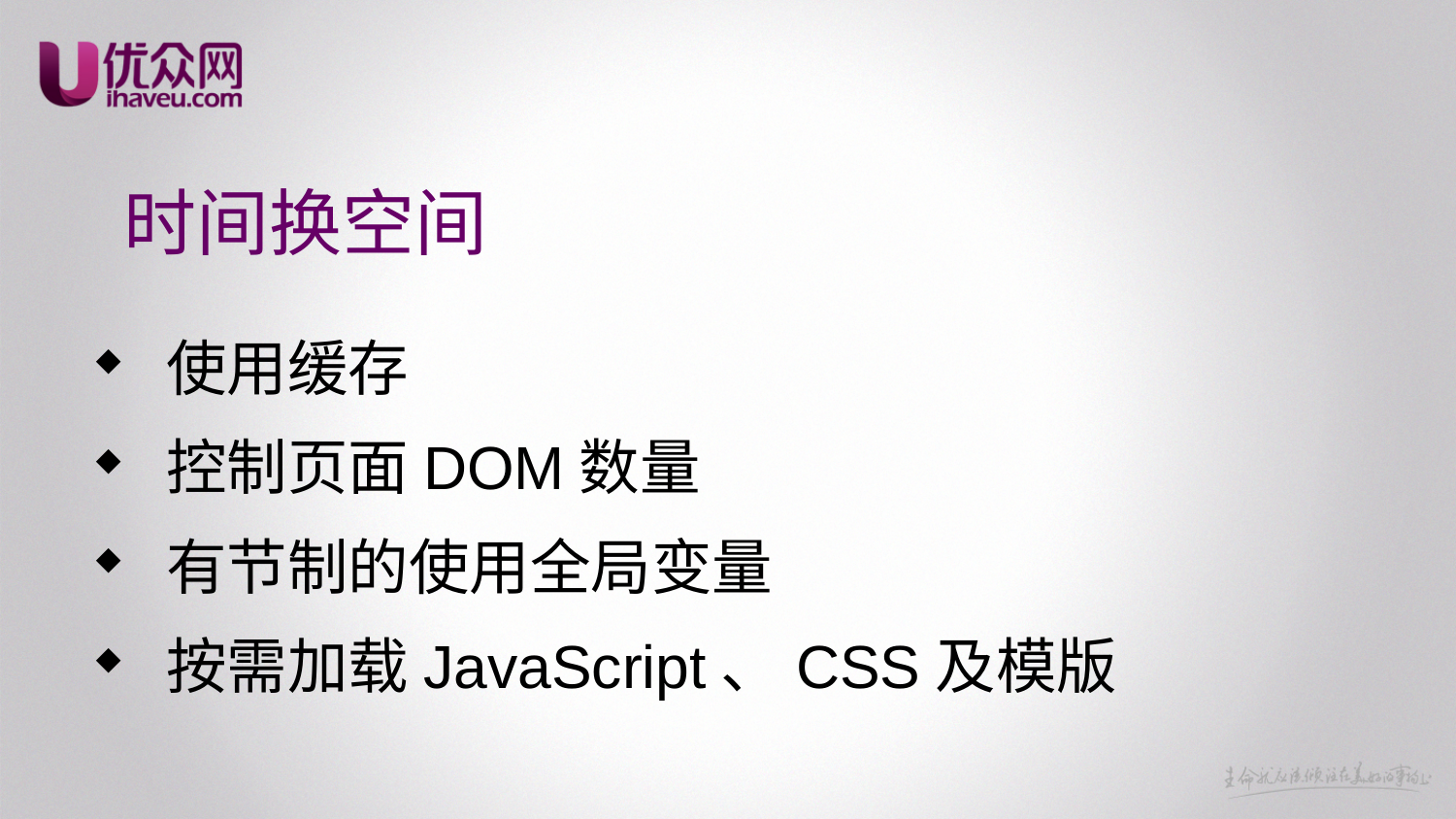

# 时间换空间
使用缓存
控制页面DOM数量
有节制的使用全局变量
按需加载JavaScript、CSS及模版